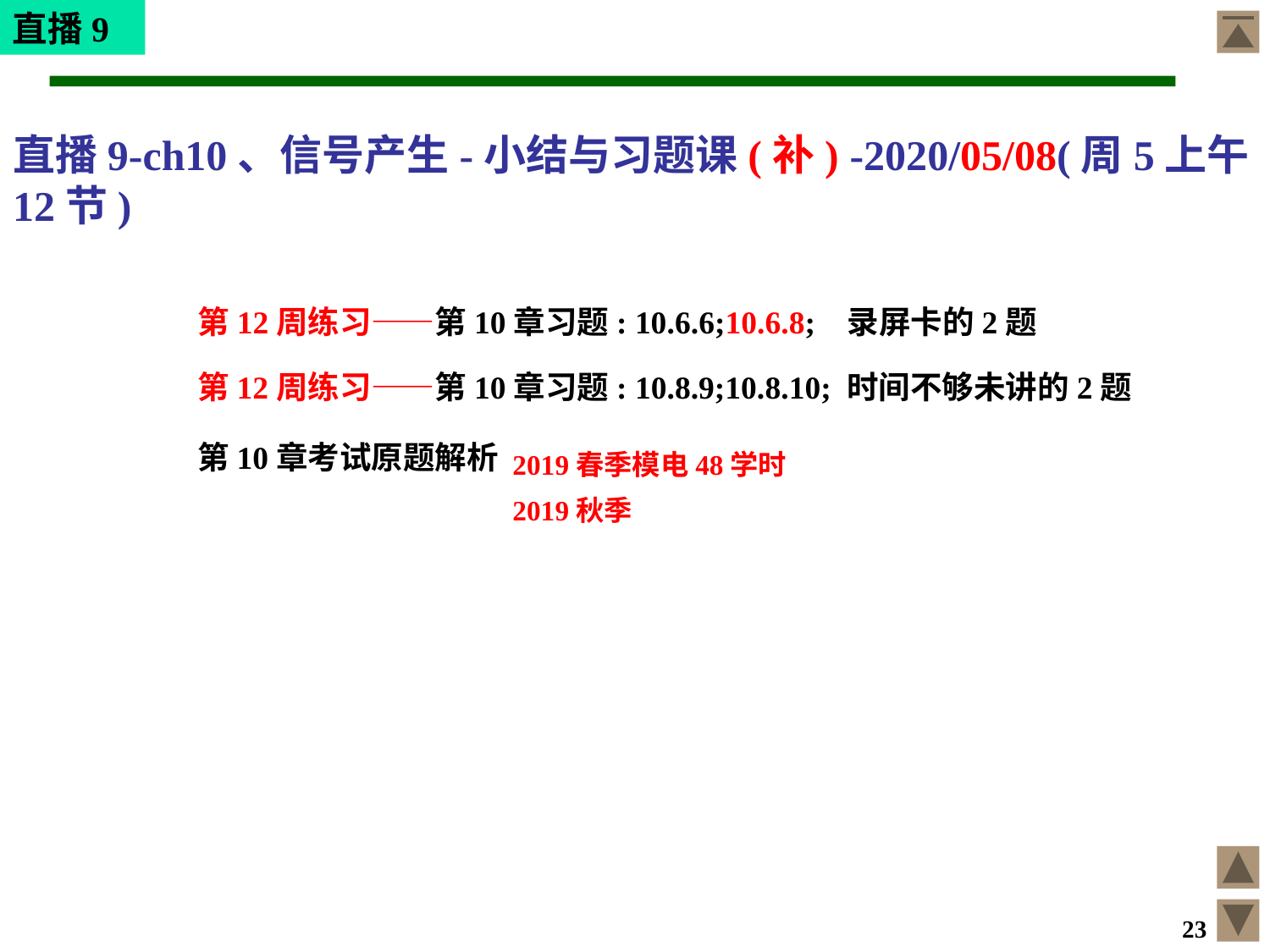

直播9

# 直播9-ch10、信号产生-小结与习题课(补) -2020/05/08(周5上午12节)
第12周练习——第10章习题: 10.6.6;10.6.8;   录屏卡的2题
第12周练习——第10章习题: 10.8.9;10.8.10; 时间不够未讲的2题
第10章考试原题解析
2019春季模电48学时
2019秋季
23